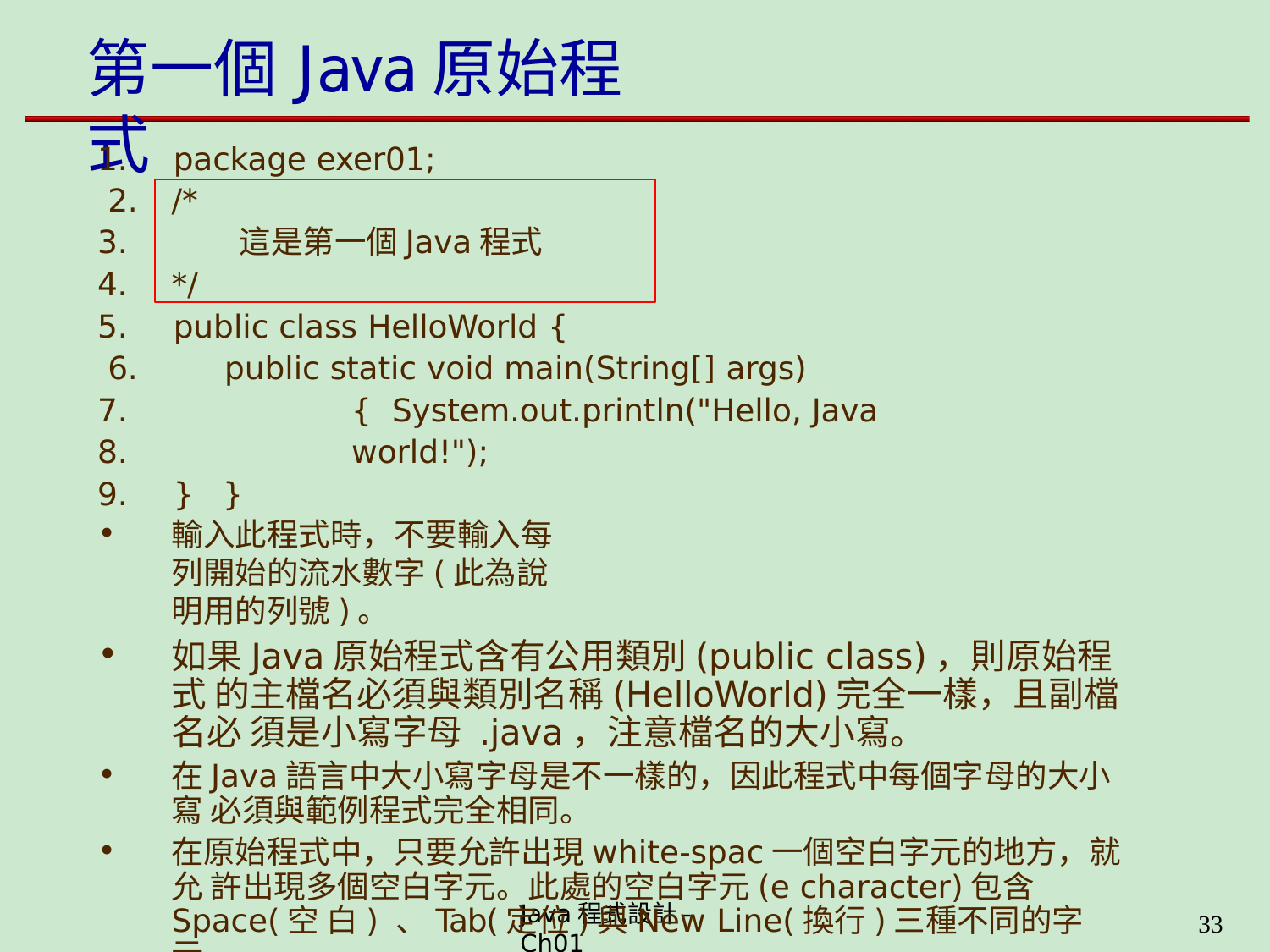

# 第一個Java原始程式
1.	package exer01;  2.
3.
4.
5.	public class HelloWorld {  6.
7.
8.
9.	}
輸入此程式時，不要輸入每列開始的流水數字(此為說明用的列號)。
如果Java原始程式含有公用類別(public class)，則原始程式 的主檔名必須與類別名稱(HelloWorld)完全一樣，且副檔名必 須是小寫字母 .java，注意檔名的大小寫。
在Java語言中大小寫字母是不一樣的，因此程式中每個字母的大小寫 必須與範例程式完全相同。
在原始程式中，只要允許出現white-spac一個空白字元的地方，就允 許出現多個空白字元。此處的空白字元(e character)包含Space(空 白) 、Tab(定位)與New Line(換行)三種不同的字元。
/*
這是第一個Java程式
*/
public static void main(String[] args) {  System.out.println("Hello, Java world!");
}
Java程式設計-Ch01
33